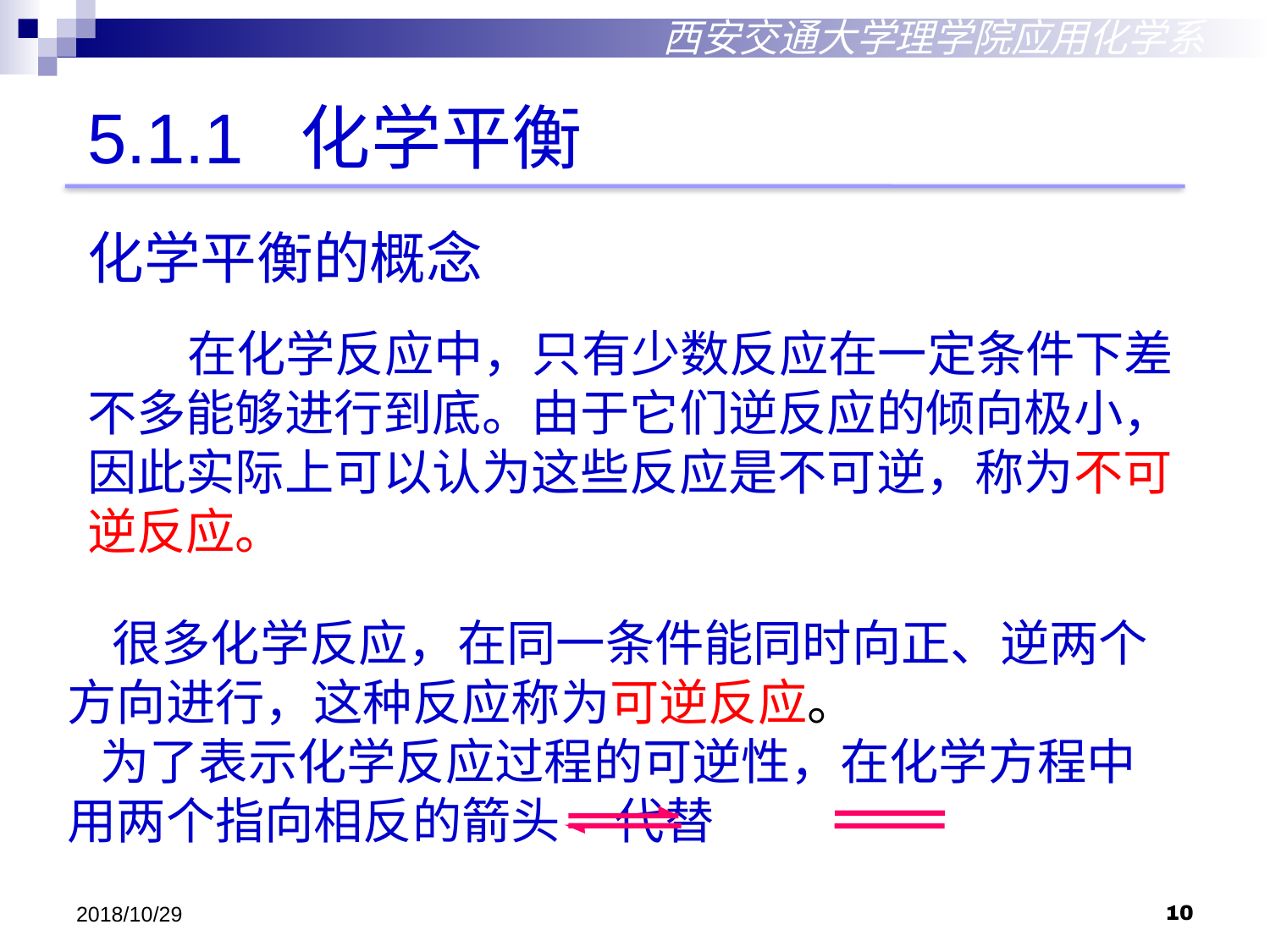

西安交通大学理学院应用化学系
5.1.1  化学平衡

化学平衡的概念
        在化学反应中，只有少数反应在一定条件下差不多能够进行到底。由于它们逆反应的倾向极小，因此实际上可以认为这些反应是不可逆，称为不可逆反应。
   很多化学反应，在同一条件能同时向正、逆两个方向进行，这种反应称为可逆反应。
   为了表示化学反应过程的可逆性，在化学方程中用两个指向相反的箭头     代替

2018/10/29
10